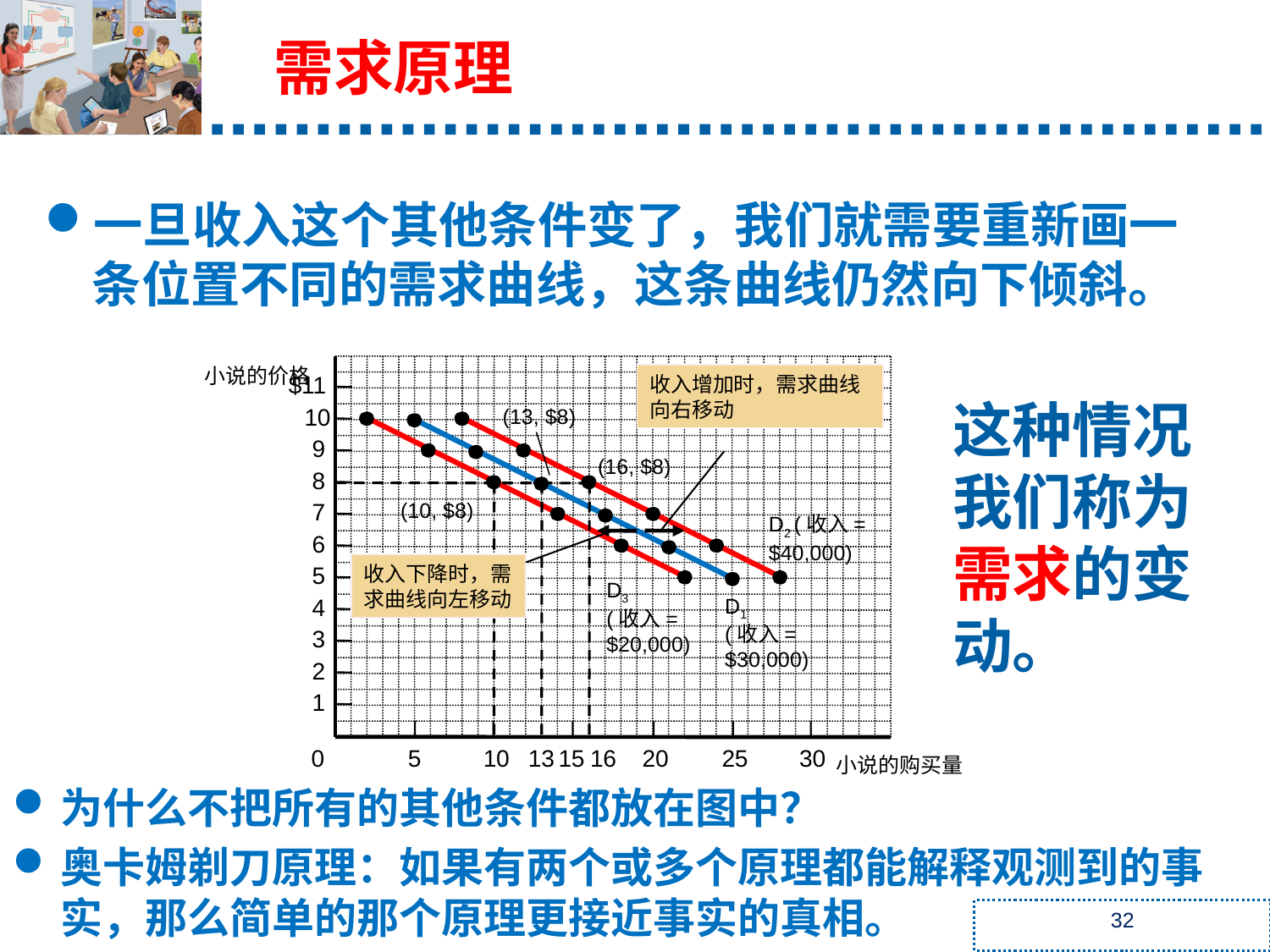

需求原理
一旦收入这个其他条件变了，我们就需要重新画一条位置不同的需求曲线，这条曲线仍然向下倾斜。

小说的价格
$11
10
9
8
7
6
5
4
3
2
1

收入增加时，需求曲线向右移动
(13, $8)

D1
(收入=
$30,000)

D3
(收入=
$20,000)

(10, $8)

D2 (收入=
$40,000)

(16, $8)

13
16
收入下降时，需求曲线向左移动
5
10
15
20
25
30
0
小说的购买量
这种情况我们称为需求的变动。
为什么不把所有的其他条件都放在图中？
奥卡姆剃刀原理：如果有两个或多个原理都能解释观测到的事实，那么简单的那个原理更接近事实的真相。
32